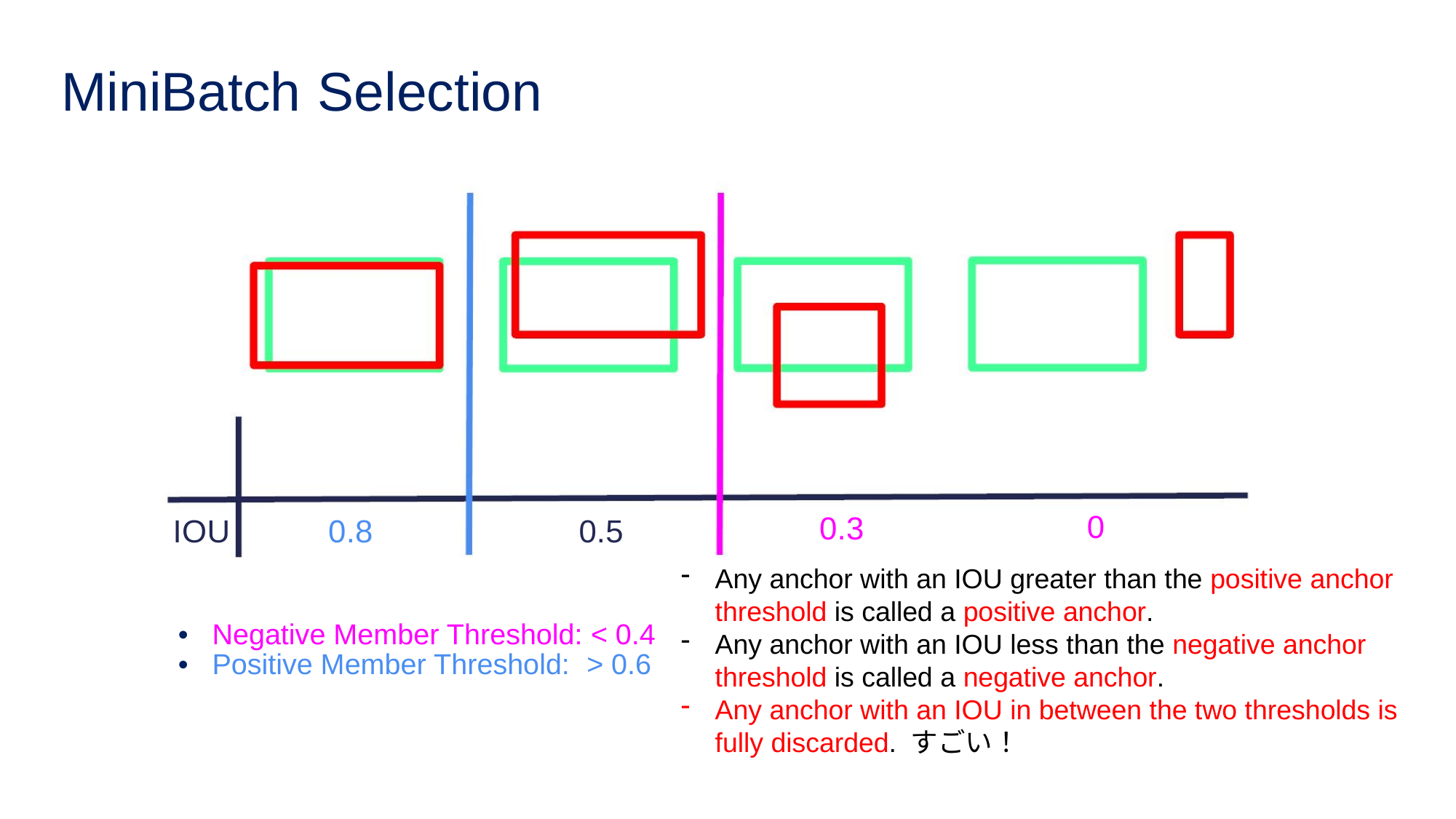

MiniBatch Selection
0
0.3
0.8
0.5
IOU
Any anchor with an IOU greater than the positive anchor threshold is called a positive anchor.
Any anchor with an IOU less than the negative anchor threshold is called a negative anchor.
Any anchor with an IOU in between the two thresholds is fully discarded. すごい！
• Negative Member Threshold: < 0.4
• Positive Member Threshold: > 0.6